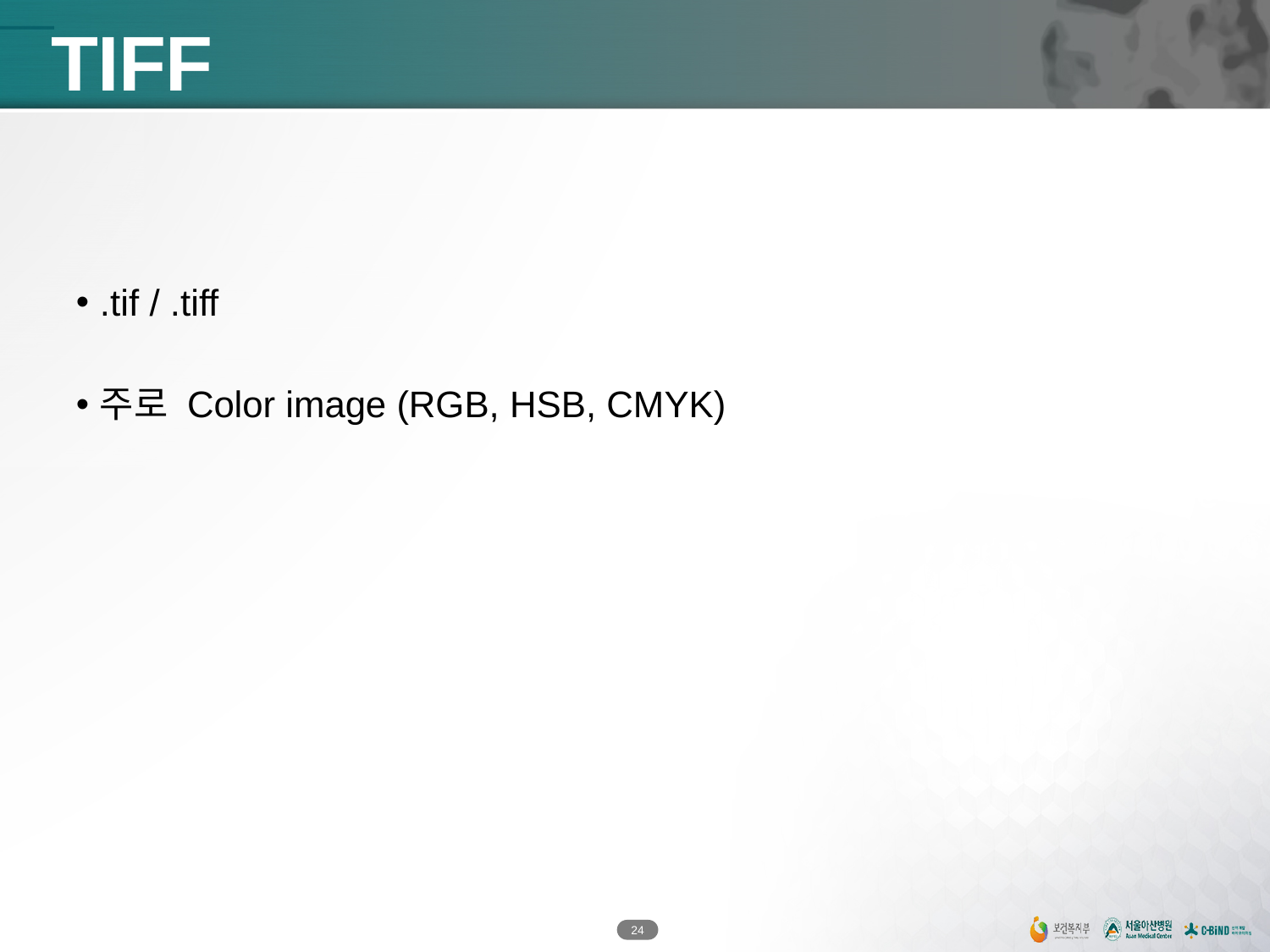

# TIFF

.tif / .tiff

주로 Color image (RGB, HSB, CMYK)